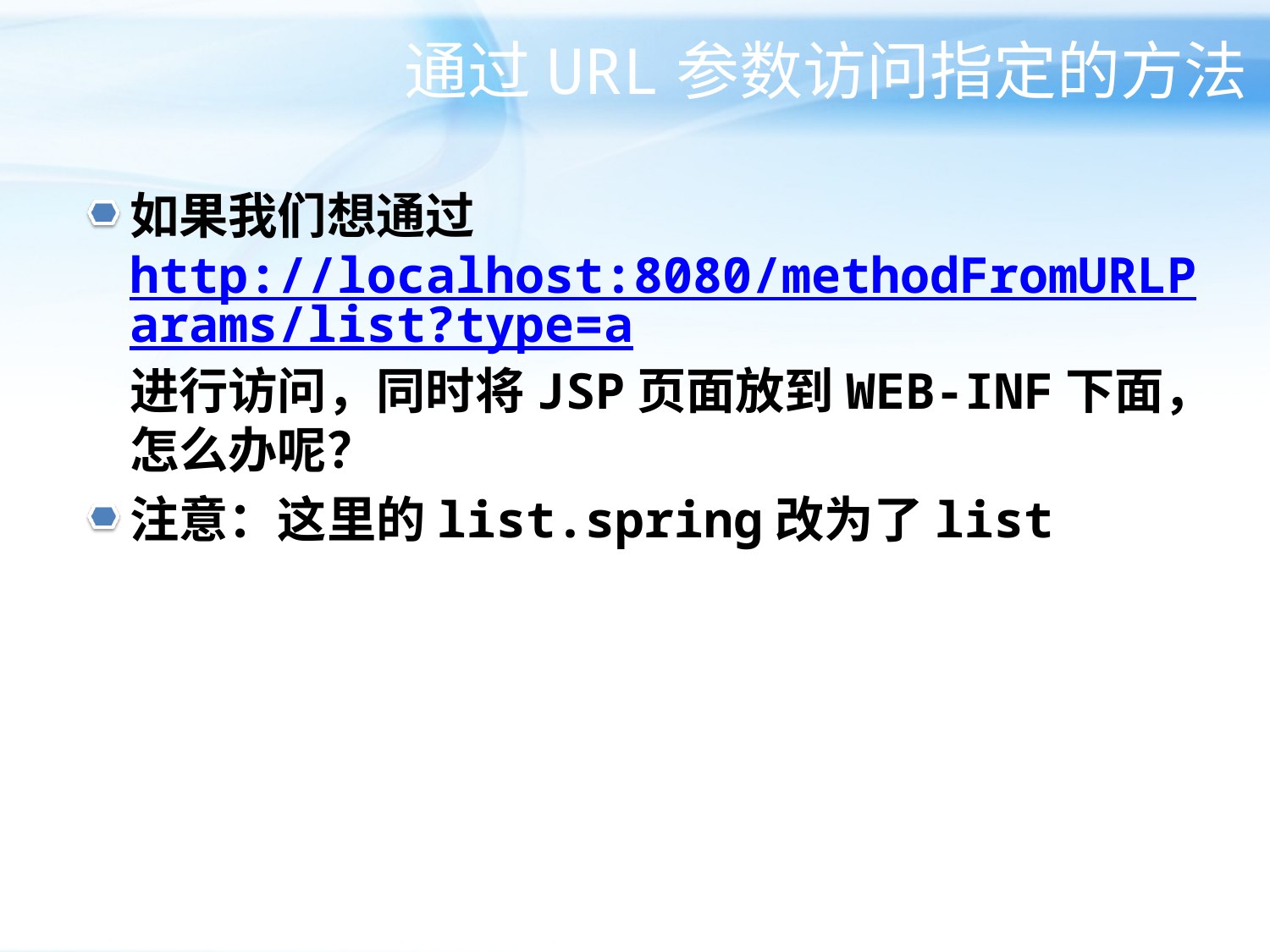

# 通过URL参数访问指定的方法
如果我们想通过http://localhost:8080/methodFromURLParams/list?type=a进行访问，同时将JSP页面放到WEB-INF下面，怎么办呢？
注意：这里的list.spring改为了list